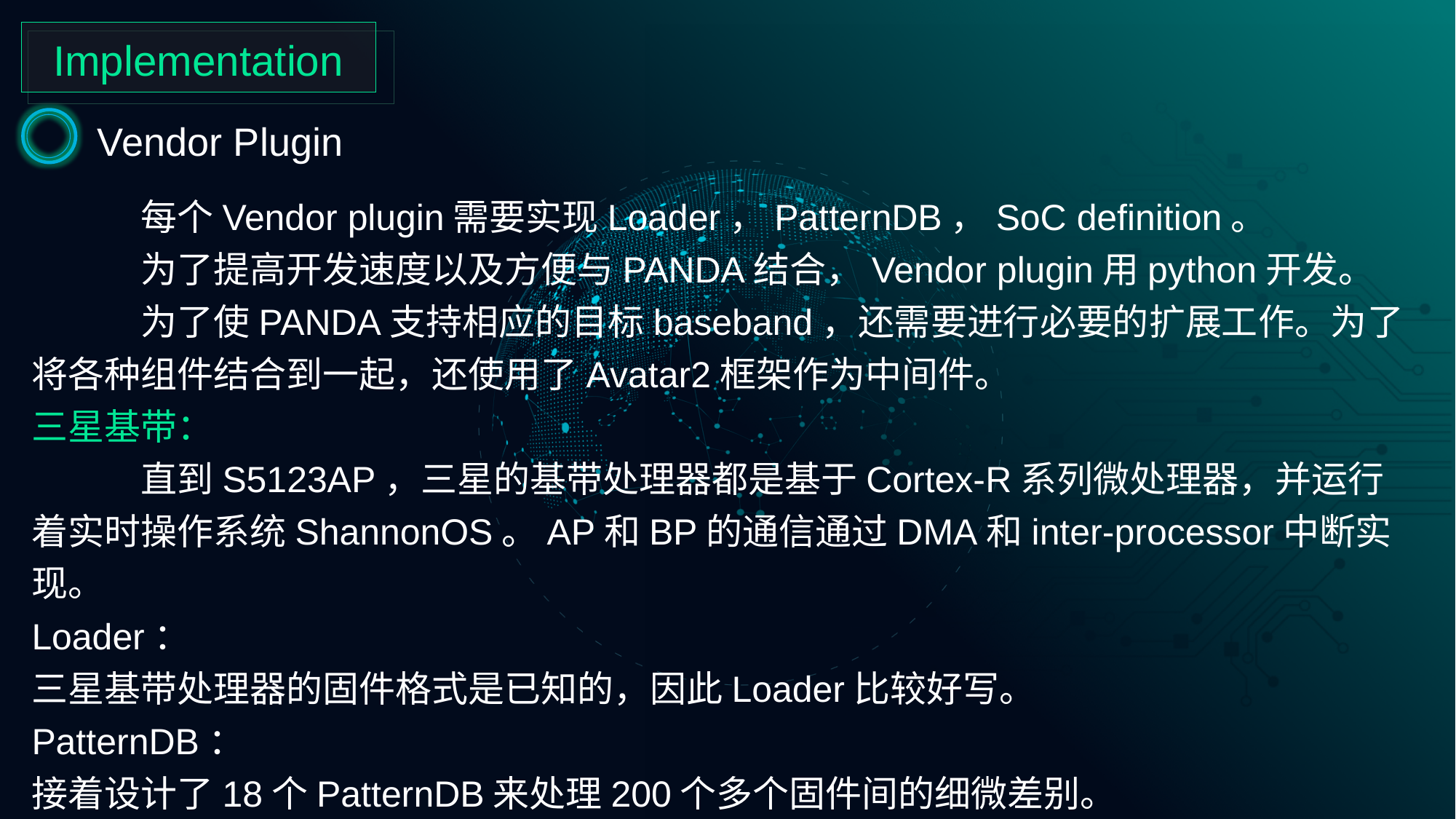

Implementation

Vendor Plugin
	每个Vendor plugin需要实现Loader，PatternDB，SoC definition。
	为了提高开发速度以及方便与PANDA结合，Vendor plugin用python开发。
	为了使PANDA支持相应的目标baseband，还需要进行必要的扩展工作。为了将各种组件结合到一起，还使用了Avatar2框架作为中间件。
三星基带：
	直到S5123AP，三星的基带处理器都是基于Cortex-R系列微处理器，并运行着实时操作系统ShannonOS。AP和BP的通信通过DMA和inter-processor中断实现。
Loader：
三星基带处理器的固件格式是已知的，因此Loader比较好写。
PatternDB：
接着设计了18个PatternDB来处理200个多个固件间的细微差别。